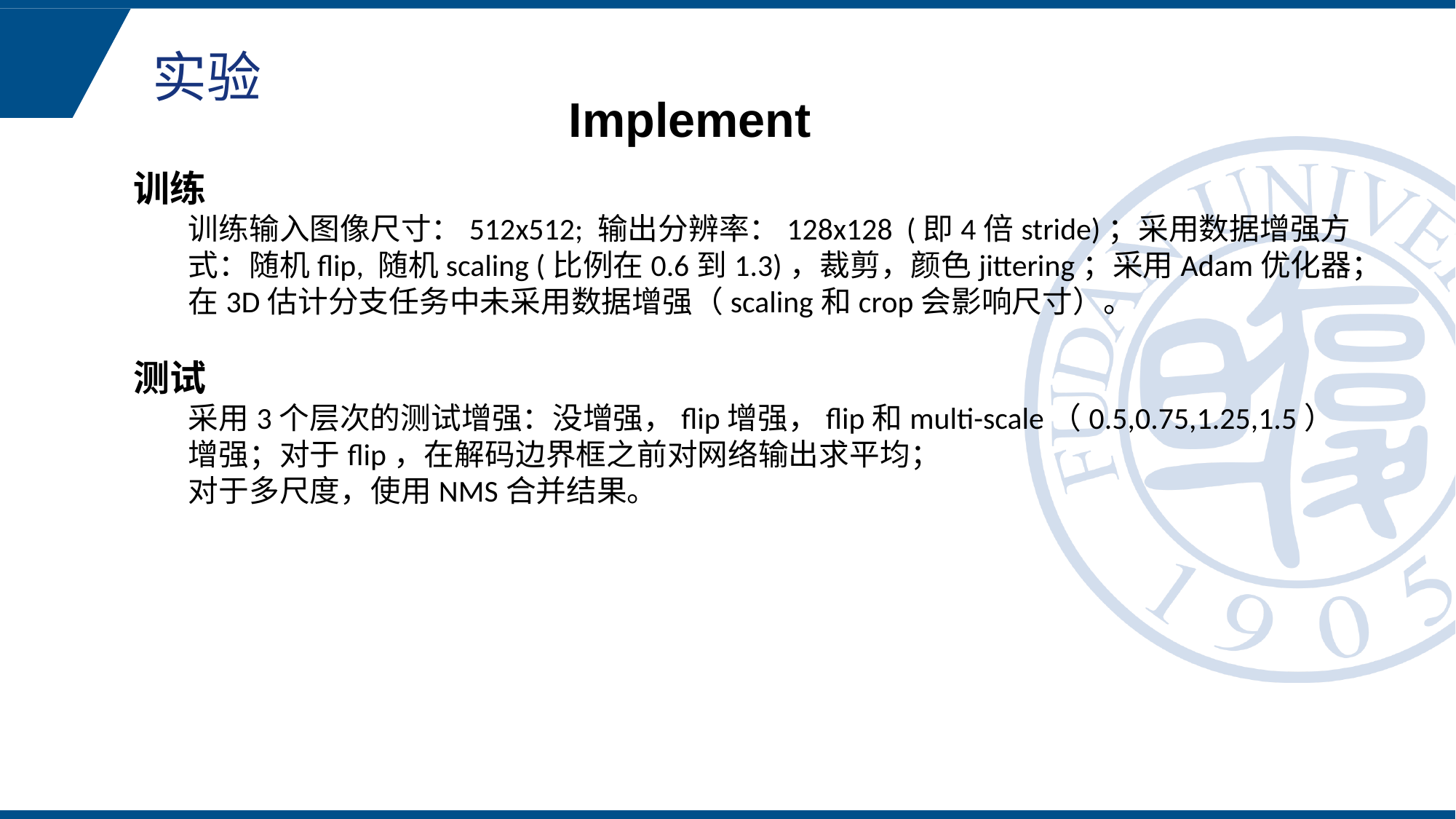

实验
Implement
训练
训练输入图像尺寸：512x512; 输出分辨率：128x128  (即4倍stride)；采用数据增强方式：随机flip, 随机scaling (比例在0.6到1.3)，裁剪，颜色jittering；采用Adam优化器；
在3D估计分支任务中未采用数据增强（scaling和crop会影响尺寸）。

测试
采用3个层次的测试增强：没增强，flip增强，flip和multi-scale（0.5,0.75,1.25,1.5）增强；对于flip，在解码边界框之前对网络输出求平均；
对于多尺度，使用NMS合并结果。